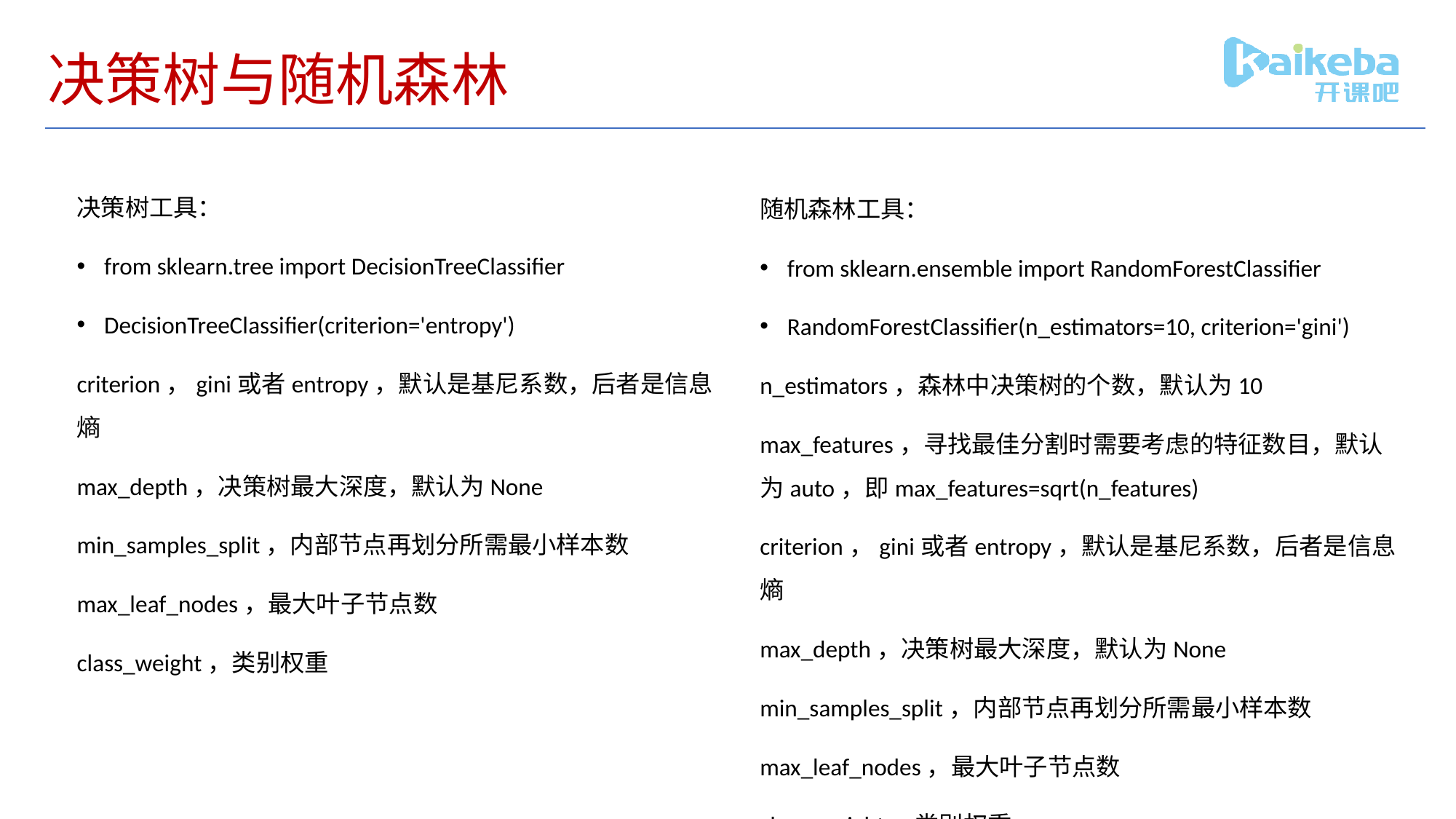

# 决策树与随机森林
决策树工具：
from sklearn.tree import DecisionTreeClassifier
DecisionTreeClassifier(criterion='entropy')
criterion，gini或者entropy，默认是基尼系数，后者是信息熵
max_depth，决策树最大深度，默认为None
min_samples_split，内部节点再划分所需最小样本数
max_leaf_nodes，最大叶子节点数
class_weight，类别权重

随机森林工具：
from sklearn.ensemble import RandomForestClassifier
RandomForestClassifier(n_estimators=10, criterion='gini')
n_estimators，森林中决策树的个数，默认为10
max_features，寻找最佳分割时需要考虑的特征数目，默认为auto，即max_features=sqrt(n_features)
criterion，gini或者entropy，默认是基尼系数，后者是信息熵
max_depth，决策树最大深度，默认为None
min_samples_split，内部节点再划分所需最小样本数
max_leaf_nodes，最大叶子节点数
class_weight，类别权重